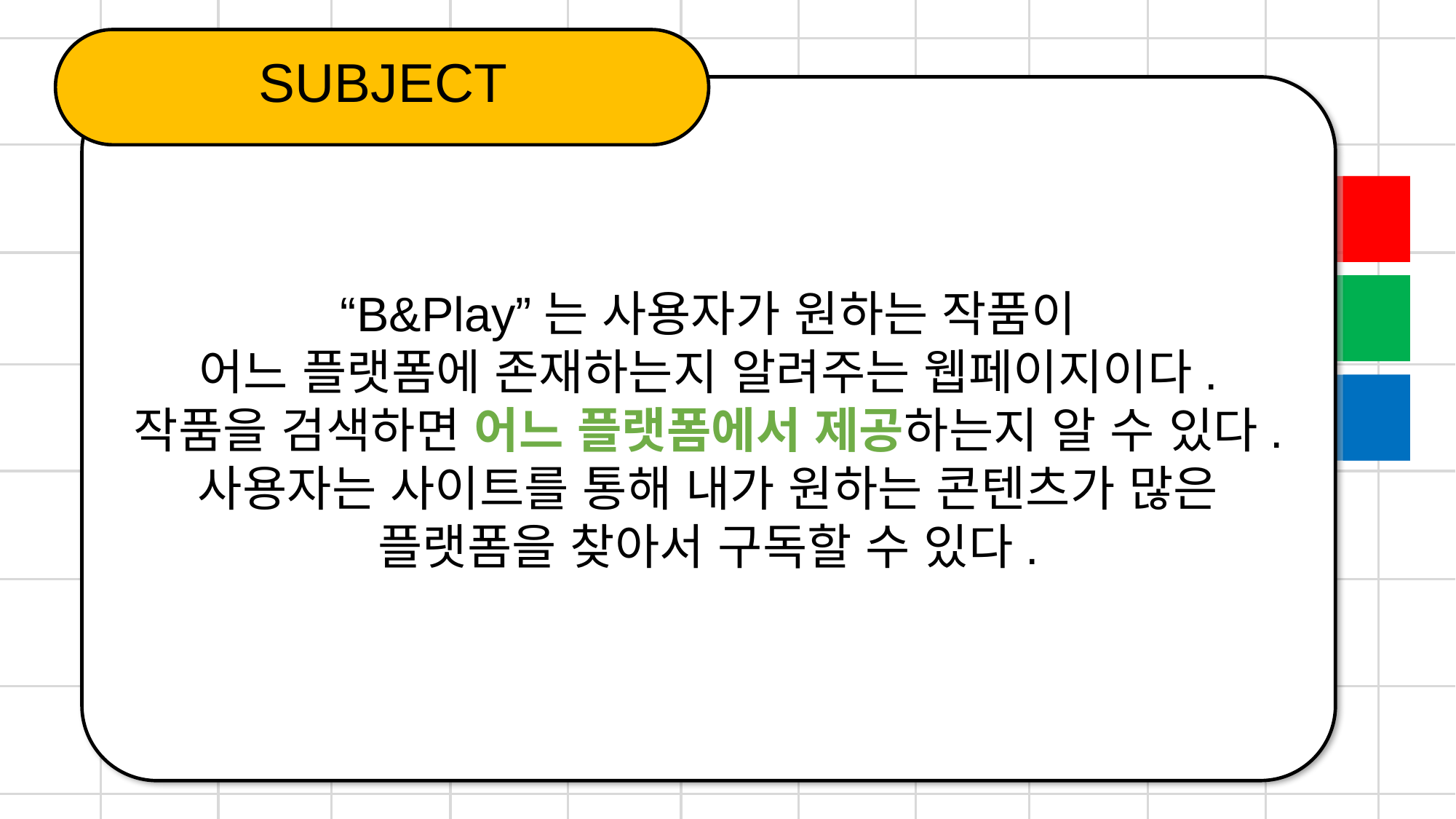

SUBJECT
“B&Play”는 사용자가 원하는 작품이
어느 플랫폼에 존재하는지 알려주는 웹페이지이다.
작품을 검색하면 어느 플랫폼에서 제공하는지 알 수 있다.
사용자는 사이트를 통해 내가 원하는 콘텐츠가 많은
플랫폼을 찾아서 구독할 수 있다.